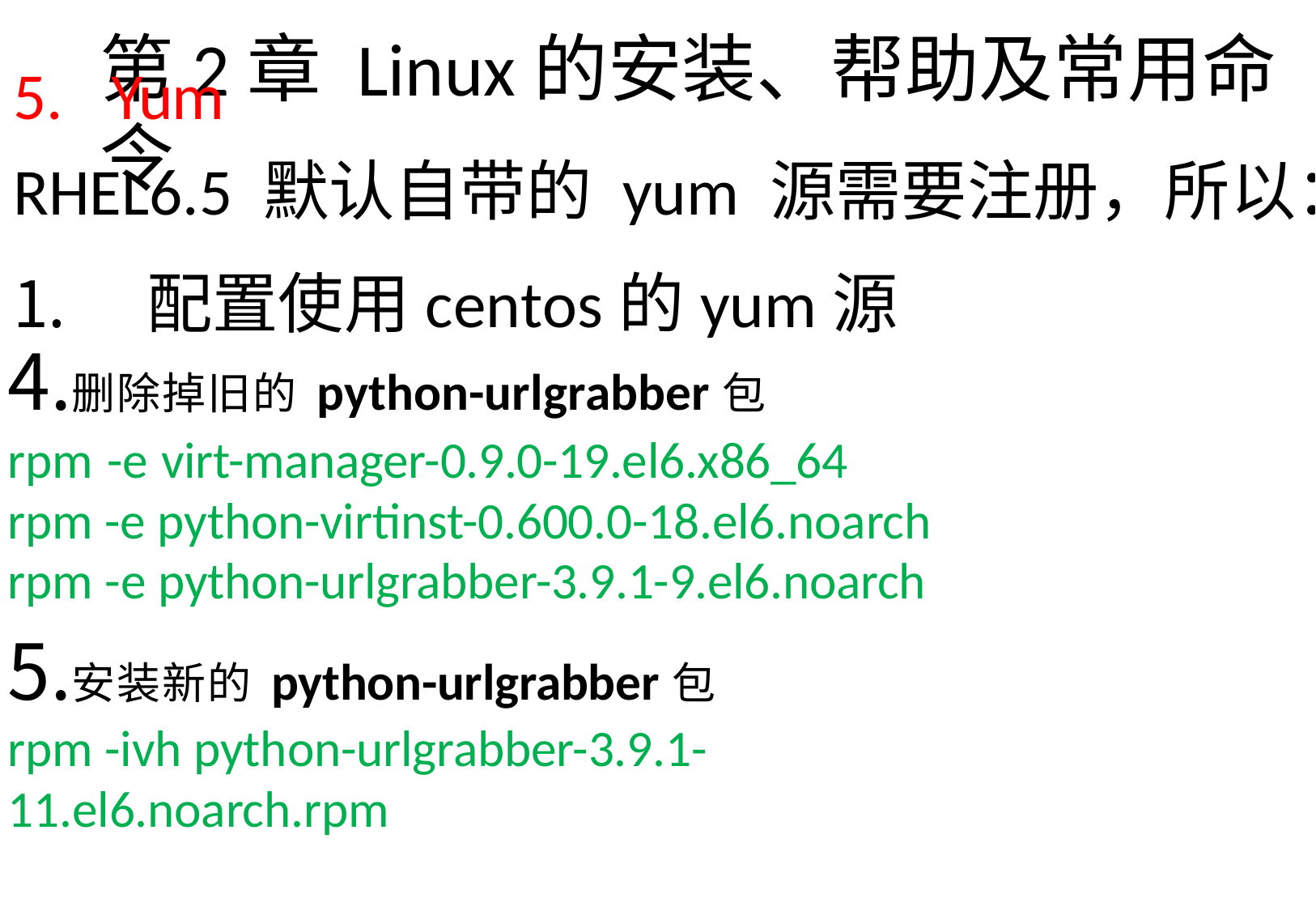

Yum
RHEL6.5 默认自带的 yum 源需要注册，所以：
配置使用centos的yum源
删除掉旧的python-urlgrabber包
rpm -e virt-manager-0.9.0-19.el6.x86_64  rpm -e python-virtinst-0.600.0-18.el6.noarch
rpm -e python-urlgrabber-3.9.1-9.el6.noarch
安装新的python-urlgrabber包
rpm -ivh python-urlgrabber-3.9.1-11.el6.noarch.rpm
# 第2章Linux的安装、帮助及常用命令